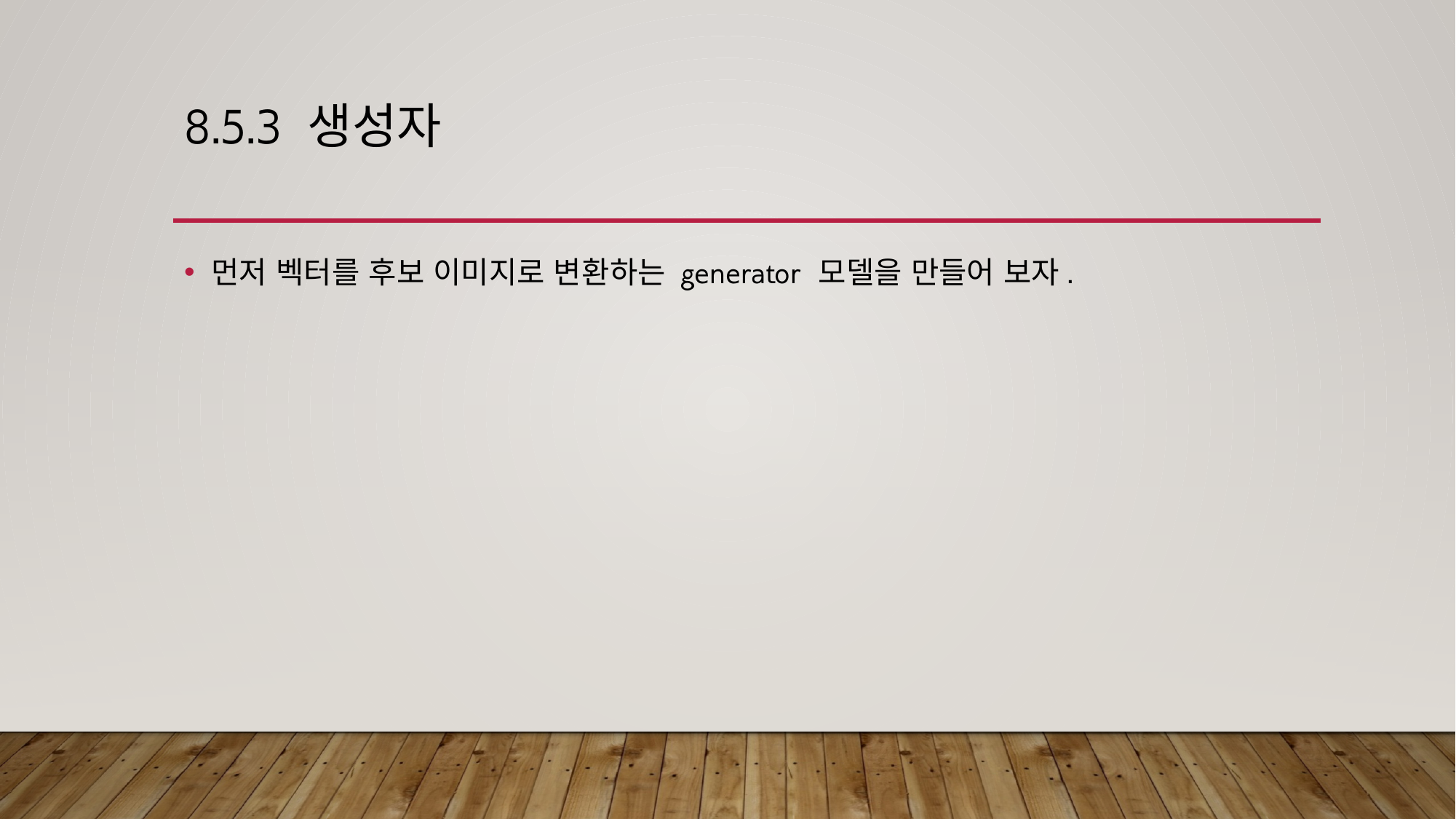

# 8.5.3 생성자
먼저 벡터를 후보 이미지로 변환하는 generator 모델을 만들어 보자.